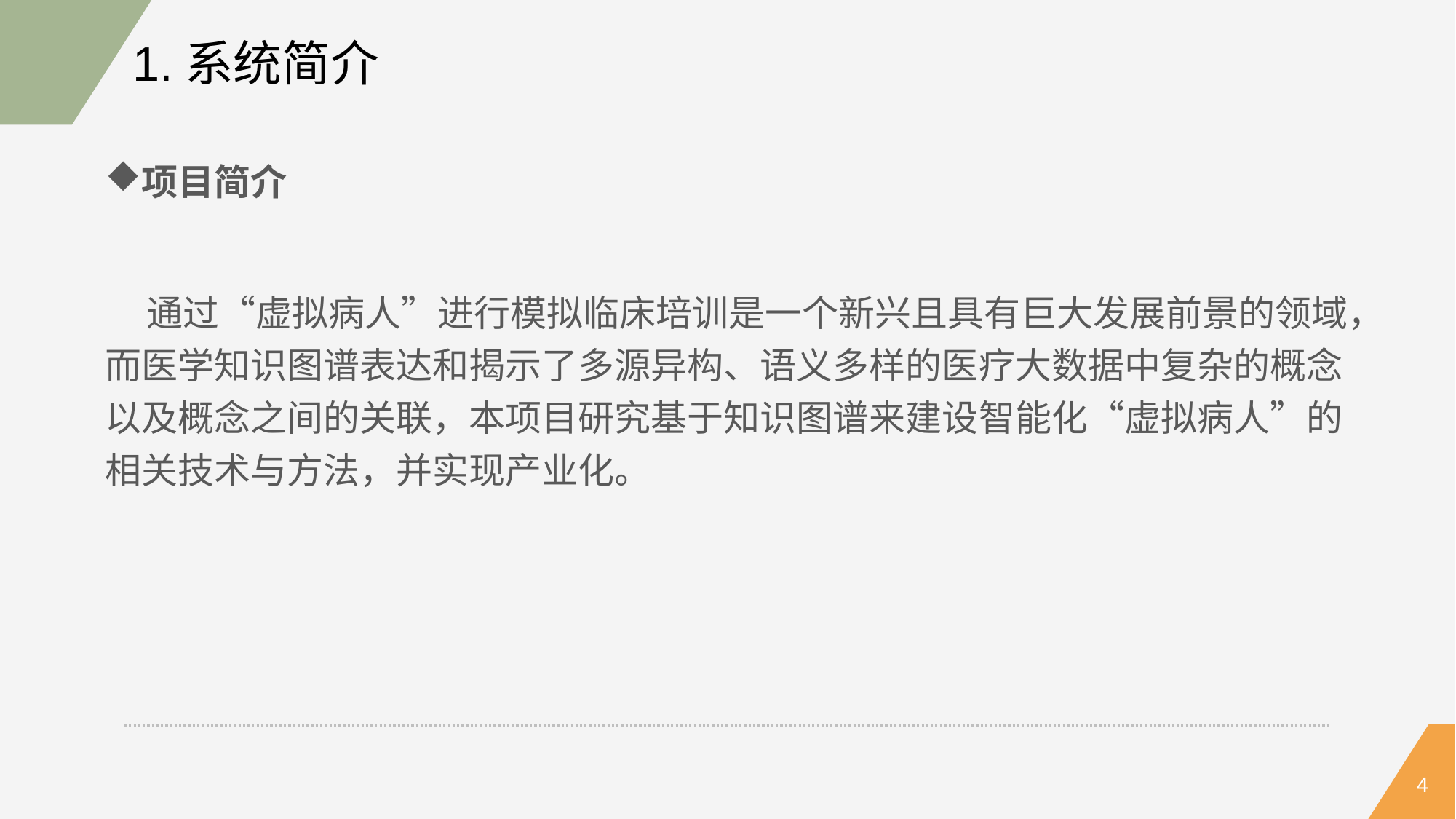

1.系统简介
项目简介

    通过“虚拟病人”进行模拟临床培训是一个新兴且具有巨大发展前景的领域，而医学知识图谱表达和揭示了多源异构、语义多样的医疗大数据中复杂的概念以及概念之间的关联，本项目研究基于知识图谱来建设智能化“虚拟病人”的相关技术与方法，并实现产业化。